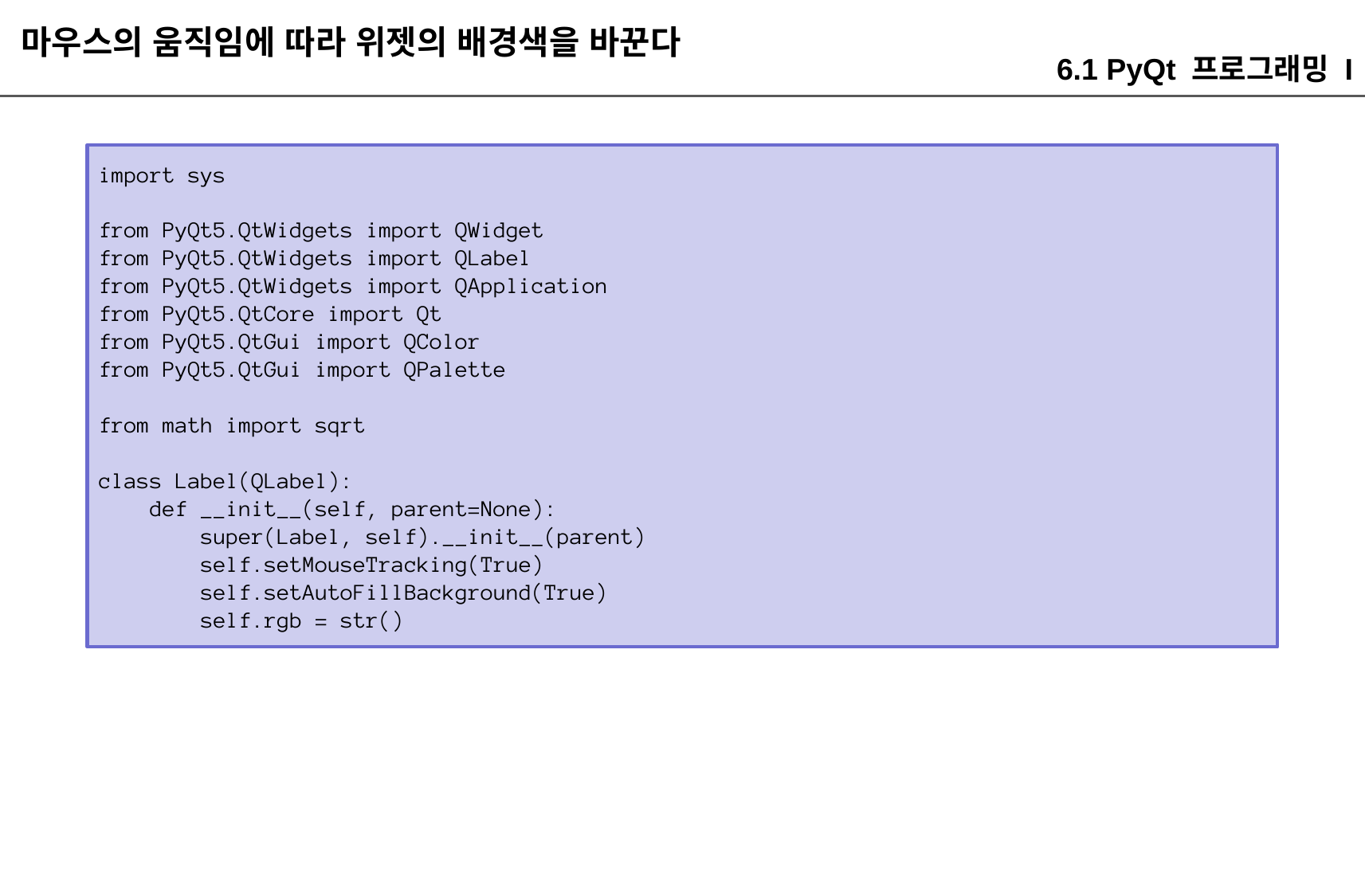

마우스의 움직임에 따라 위젯의 배경색을 바꾼다
6.1 PyQt 프로그래밍 I
import sys

from PyQt5.QtWidgets import QWidget
from PyQt5.QtWidgets import QLabel
from PyQt5.QtWidgets import QApplication
from PyQt5.QtCore import Qt
from PyQt5.QtGui import QColor
from PyQt5.QtGui import QPalette

from math import sqrt

class Label(QLabel):
    def __init__(self, parent=None):
        super(Label, self).__init__(parent)
        self.setMouseTracking(True)
        self.setAutoFillBackground(True)
        self.rgb = str()